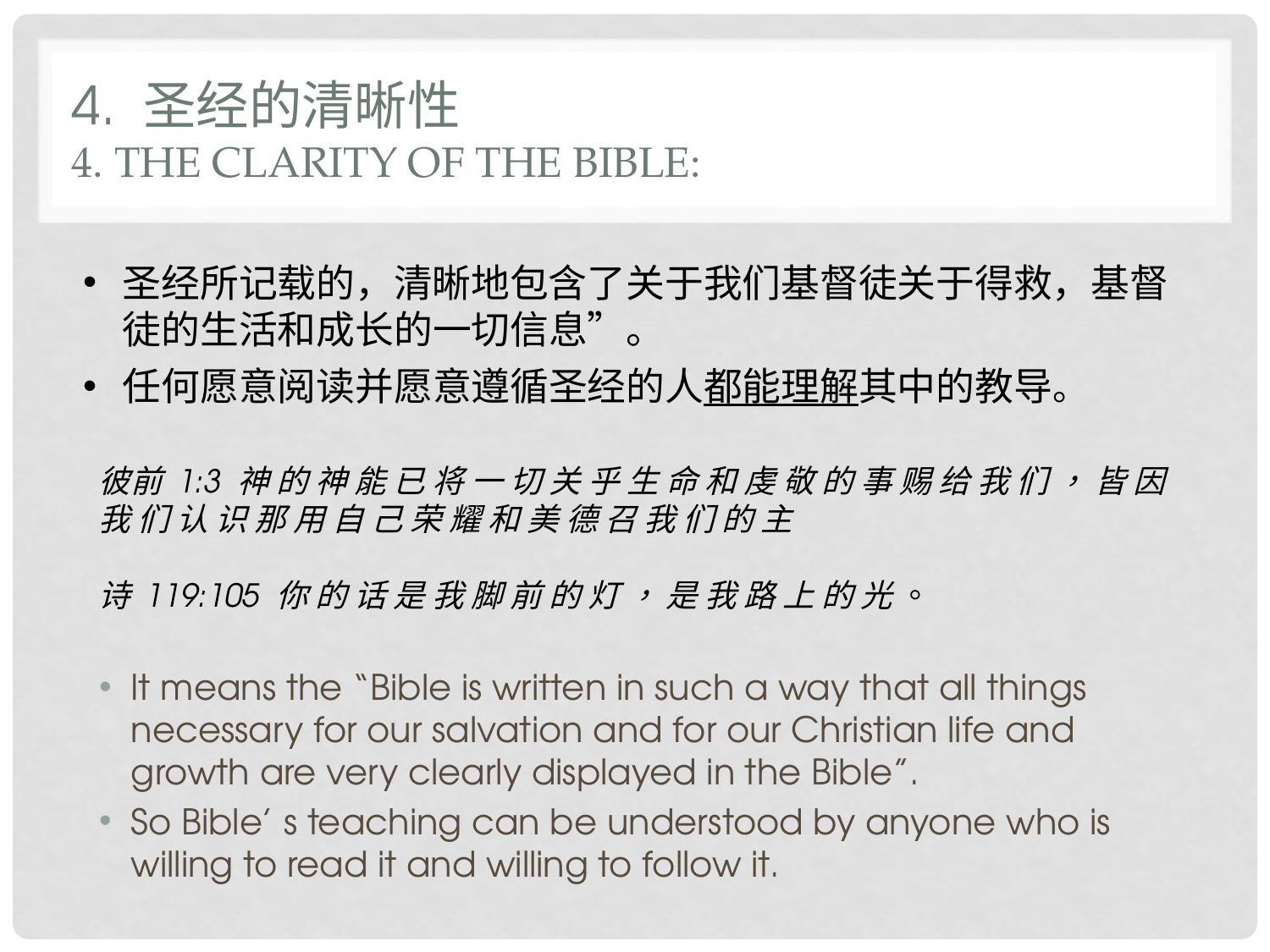

# 4. 圣经的清晰性 4. The clarity of the Bible:
圣经所记载的，清晰地包含了关于我们基督徒关于得救，基督徒的生活和成长的一切信息”。
任何愿意阅读并愿意遵循圣经的人都能理解其中的教导。

彼前 1:3 神 的 神 能 已 将 一 切 关 乎 生 命 和 虔 敬 的 事 赐 给 我 们 ， 皆 因 我 们 认 识 那 用 自 己 荣 耀 和 美 德 召 我 们 的 主

诗 119:105 你 的 话 是 我 脚 前 的 灯 ， 是 我 路 上 的 光 。

It means the “Bible is written in such a way that all things necessary for our salvation and for our Christian life and growth are very clearly displayed in the Bible”.
So Bible’ s teaching can be understood by anyone who is willing to read it and willing to follow it.